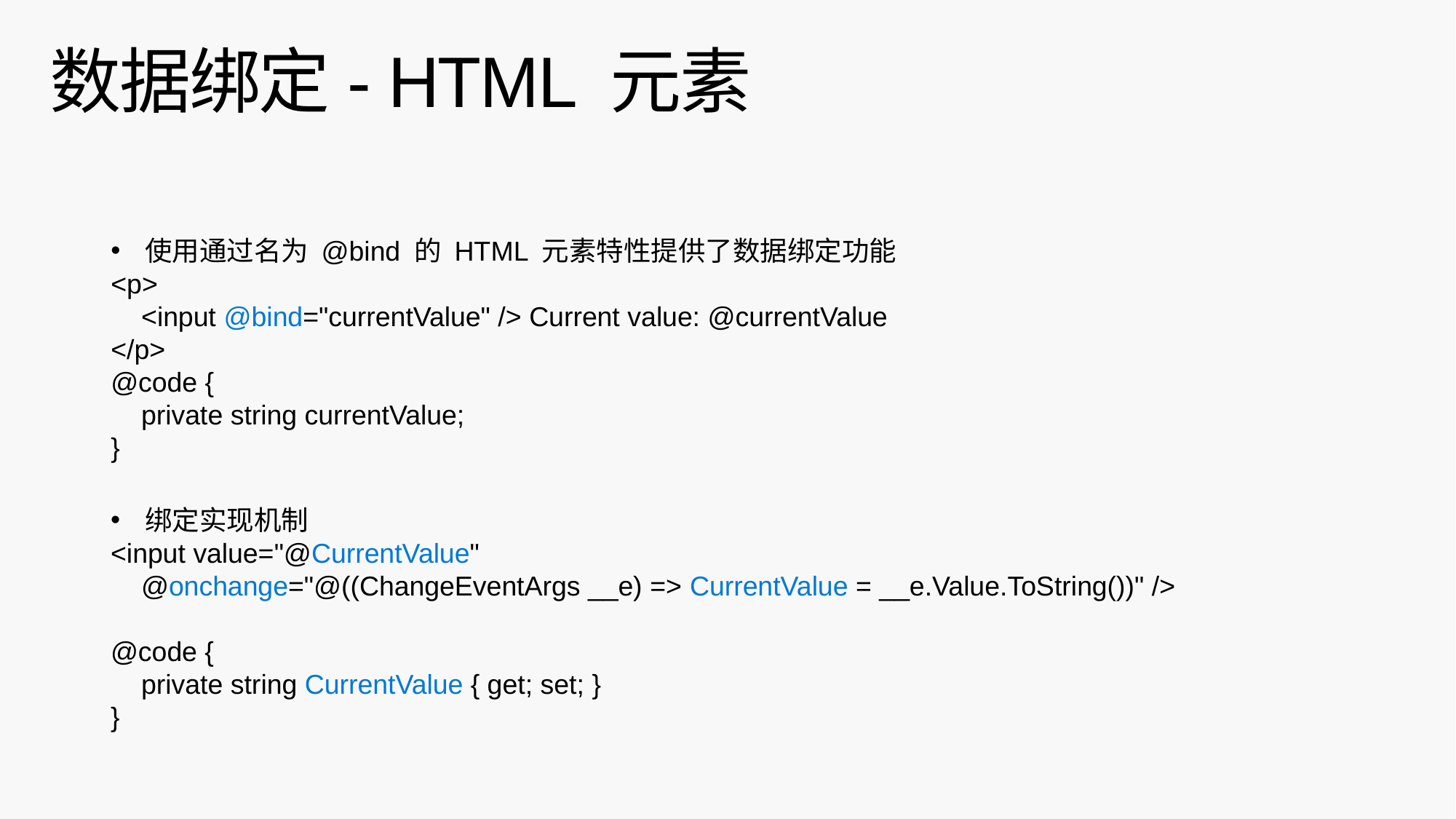

# 数据绑定- HTML 元素
使用通过名为 @bind 的 HTML 元素特性提供了数据绑定功能
<p>
    <input @bind="currentValue" /> Current value: @currentValue
</p>
@code {
    private string currentValue;
}
绑定实现机制
<input value="@CurrentValue"
    @onchange="@((ChangeEventArgs __e) => CurrentValue = __e.Value.ToString())" />

@code {
    private string CurrentValue { get; set; }
}